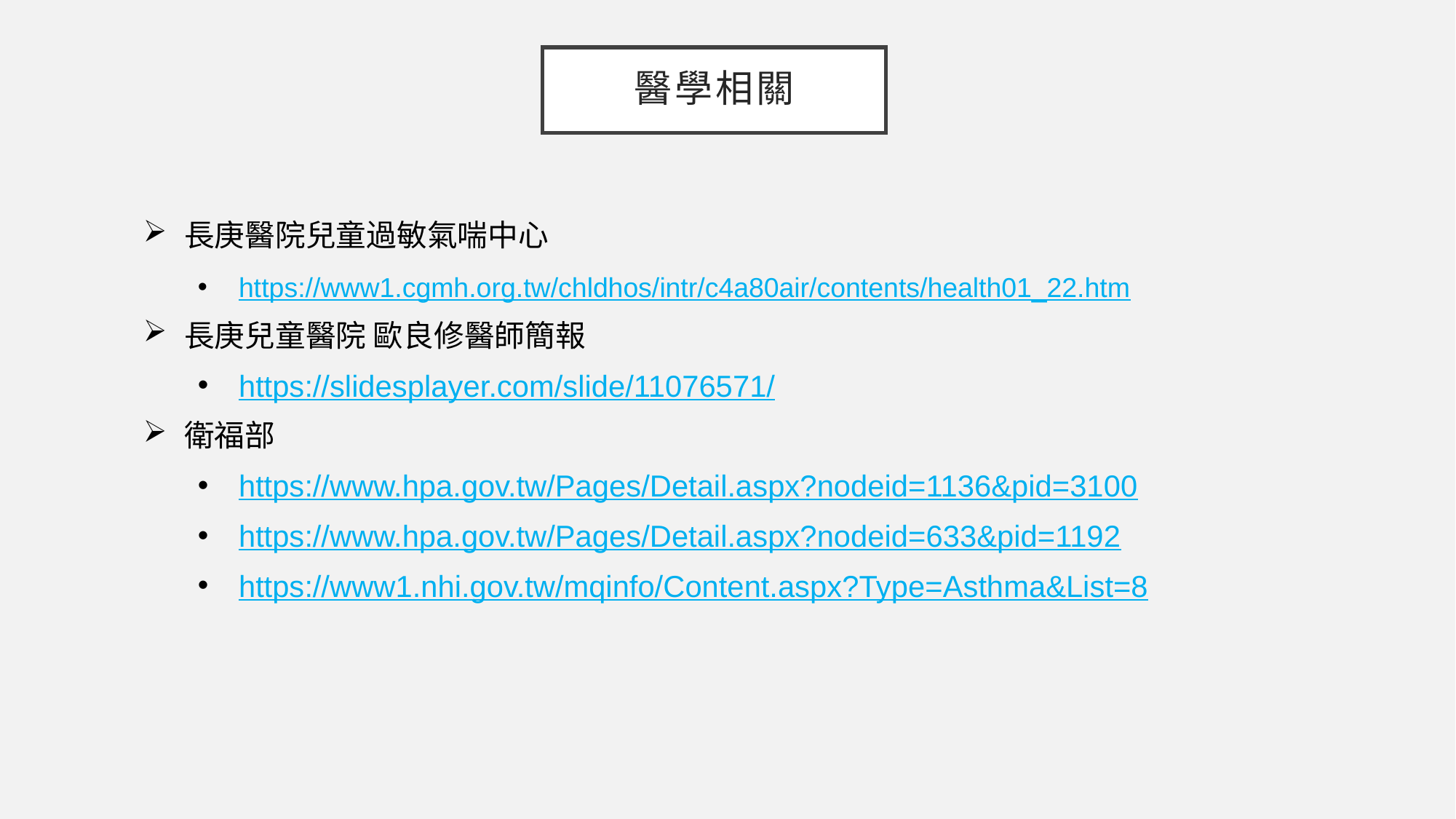

# 醫學相關
長庚醫院兒童過敏氣喘中心
https://www1.cgmh.org.tw/chldhos/intr/c4a80air/contents/health01_22.htm
長庚兒童醫院 歐良修醫師簡報
https://slidesplayer.com/slide/11076571/
衛福部
https://www.hpa.gov.tw/Pages/Detail.aspx?nodeid=1136&pid=3100
https://www.hpa.gov.tw/Pages/Detail.aspx?nodeid=633&pid=1192
https://www1.nhi.gov.tw/mqinfo/Content.aspx?Type=Asthma&List=8